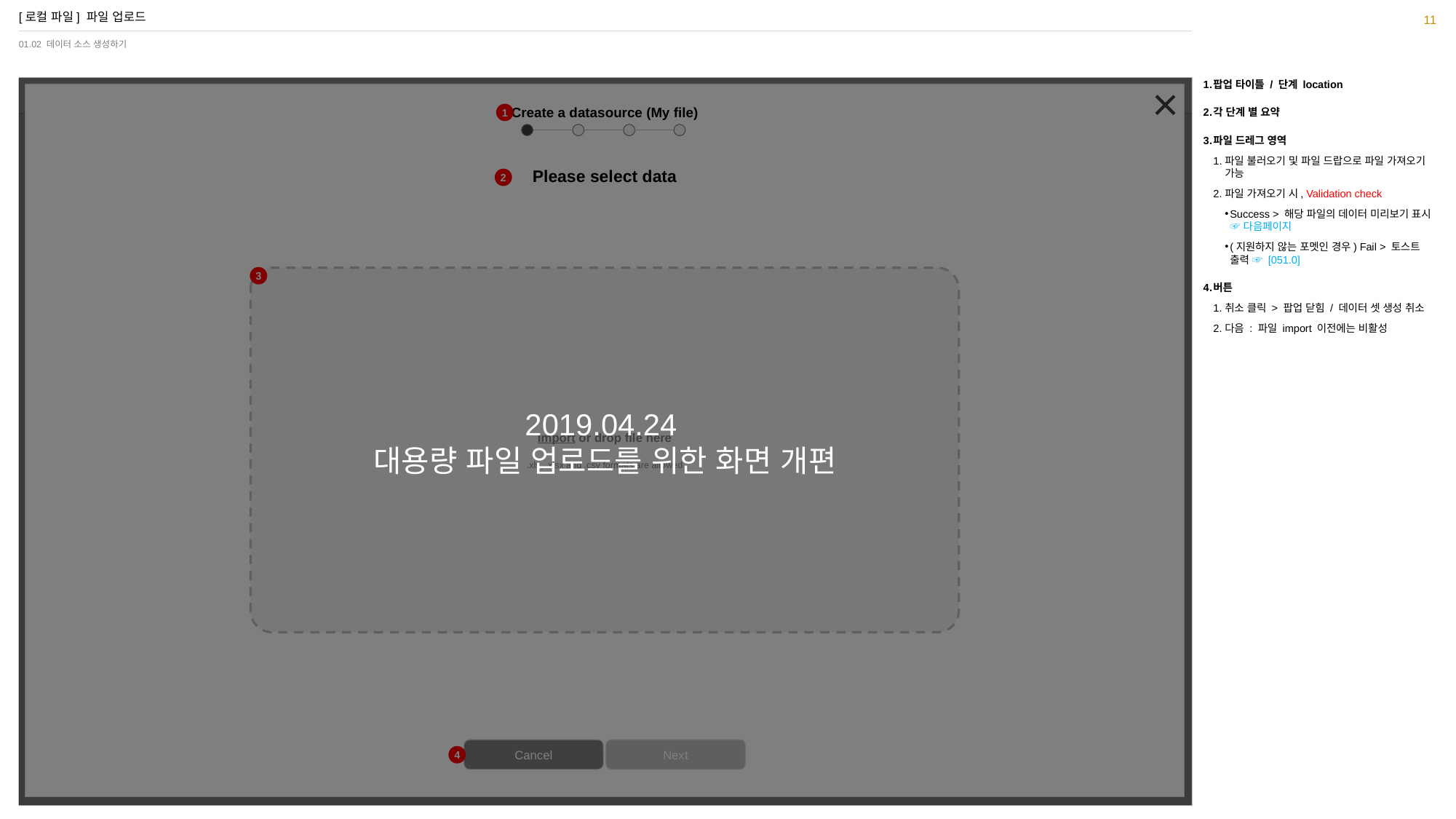

11
# [로컬 파일] 파일 업로드
01.02 데이터 소스 생성하기
2019.04.24
대용량 파일 업로드를 위한 화면 개편
팝업 타이틀 / 단계 location
각 단계 별 요약
파일 드레그 영역
파일 불러오기 및 파일 드랍으로 파일 가져오기 가능
파일 가져오기 시, Validation check
Success > 해당 파일의 데이터 미리보기 표시 ☞ 다음페이지
(지원하지 않는 포멧인 경우) Fail > 토스트 출력 ☞ [051.0]
버튼
취소 클릭 > 팝업 닫힘 / 데이터 셋 생성 취소
다음 : 파일 import 이전에는 비활성

Create a datasource (My file)
1

Please select data
2
Import or drop file here

.xls, .xlsx and .csv formats are allowed
3
Cancel
Next
4